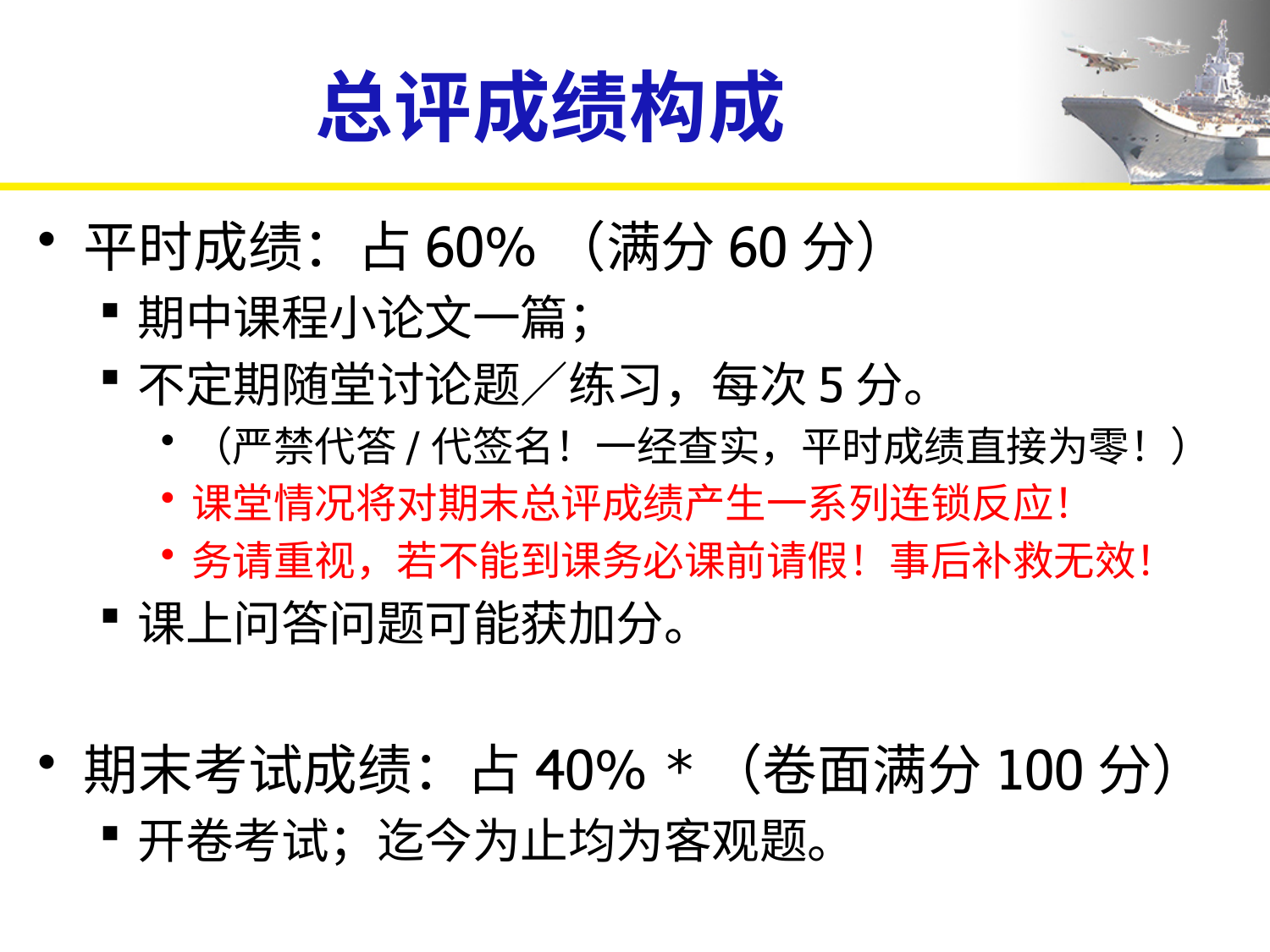

# 总评成绩构成
平时成绩：占60%（满分60分）
期中课程小论文一篇；
不定期随堂讨论题／练习，每次5分。
（严禁代答/代签名！一经查实，平时成绩直接为零！）
课堂情况将对期末总评成绩产生一系列连锁反应！
务请重视，若不能到课务必课前请假！事后补救无效！
课上问答问题可能获加分。

期末考试成绩：占40% *（卷面满分100分）
开卷考试；迄今为止均为客观题。